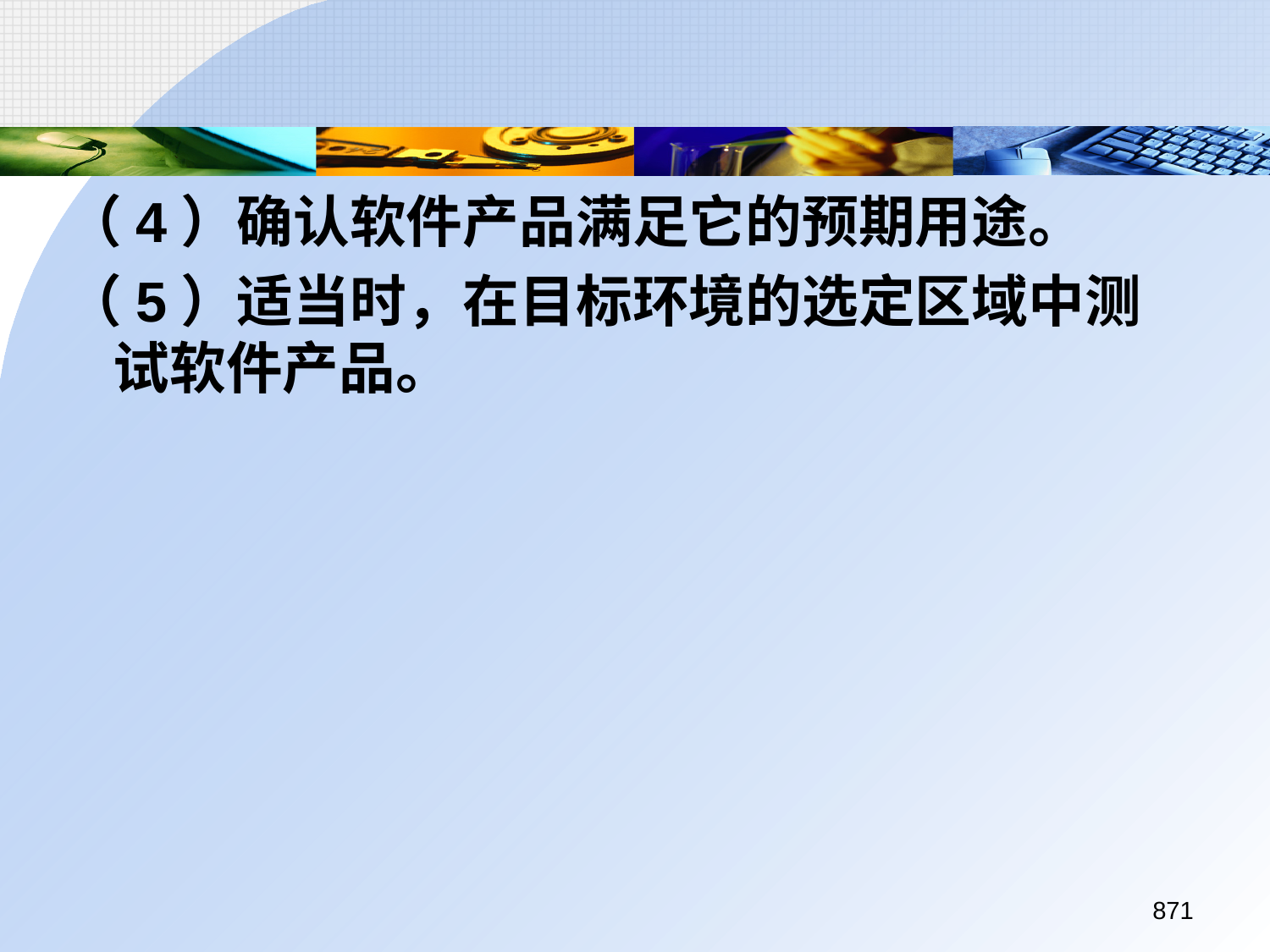

（4）确认软件产品满足它的预期用途。
（5）适当时，在目标环境的选定区域中测试软件产品。

871